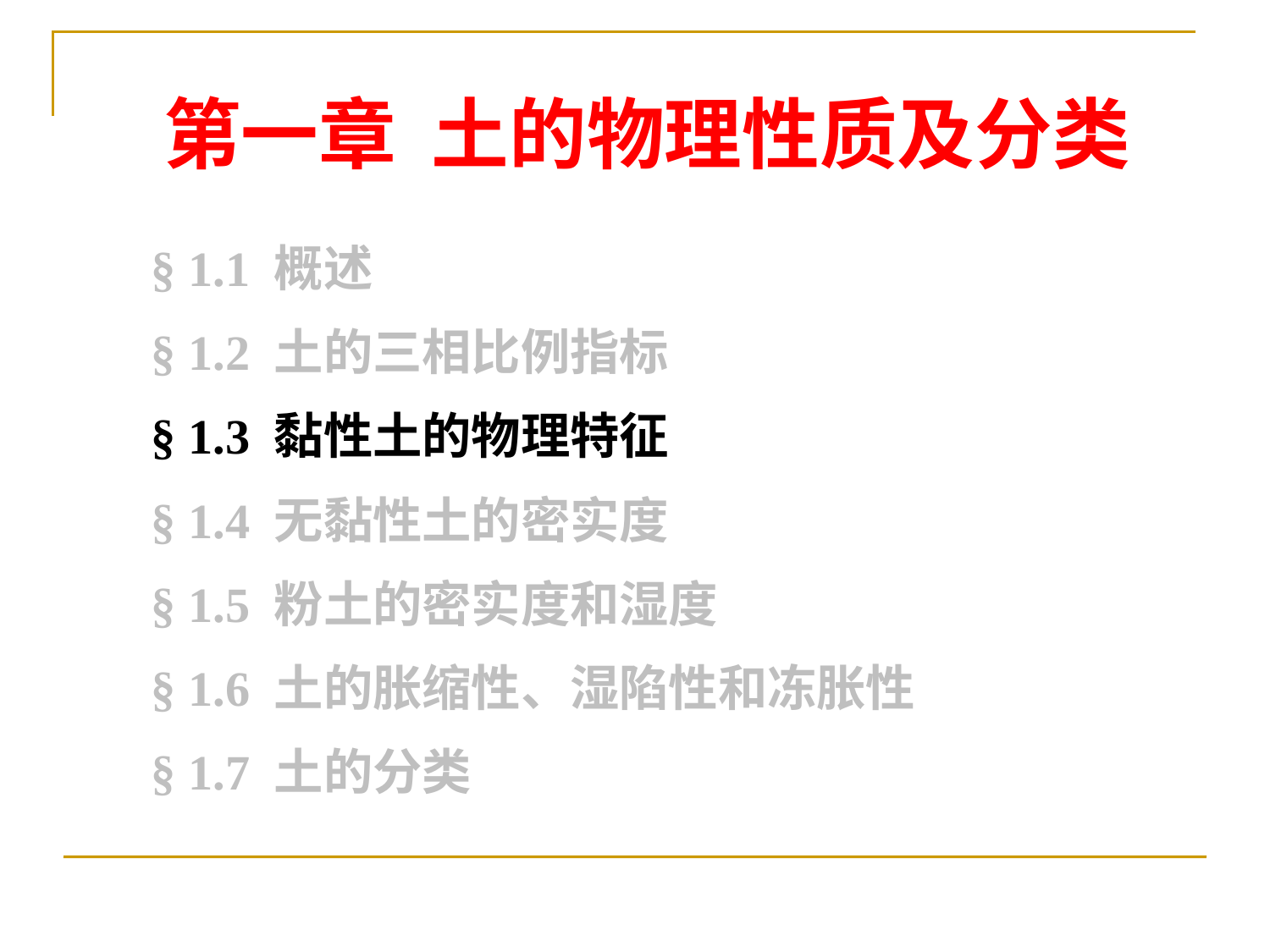

第一章  土的物理性质及分类
§ 1.1 概述
§ 1.2 土的三相比例指标
§ 1.3 黏性土的物理特征
§ 1.4 无黏性土的密实度
§ 1.5 粉土的密实度和湿度
§ 1.6 土的胀缩性、湿陷性和冻胀性
§ 1.7 土的分类